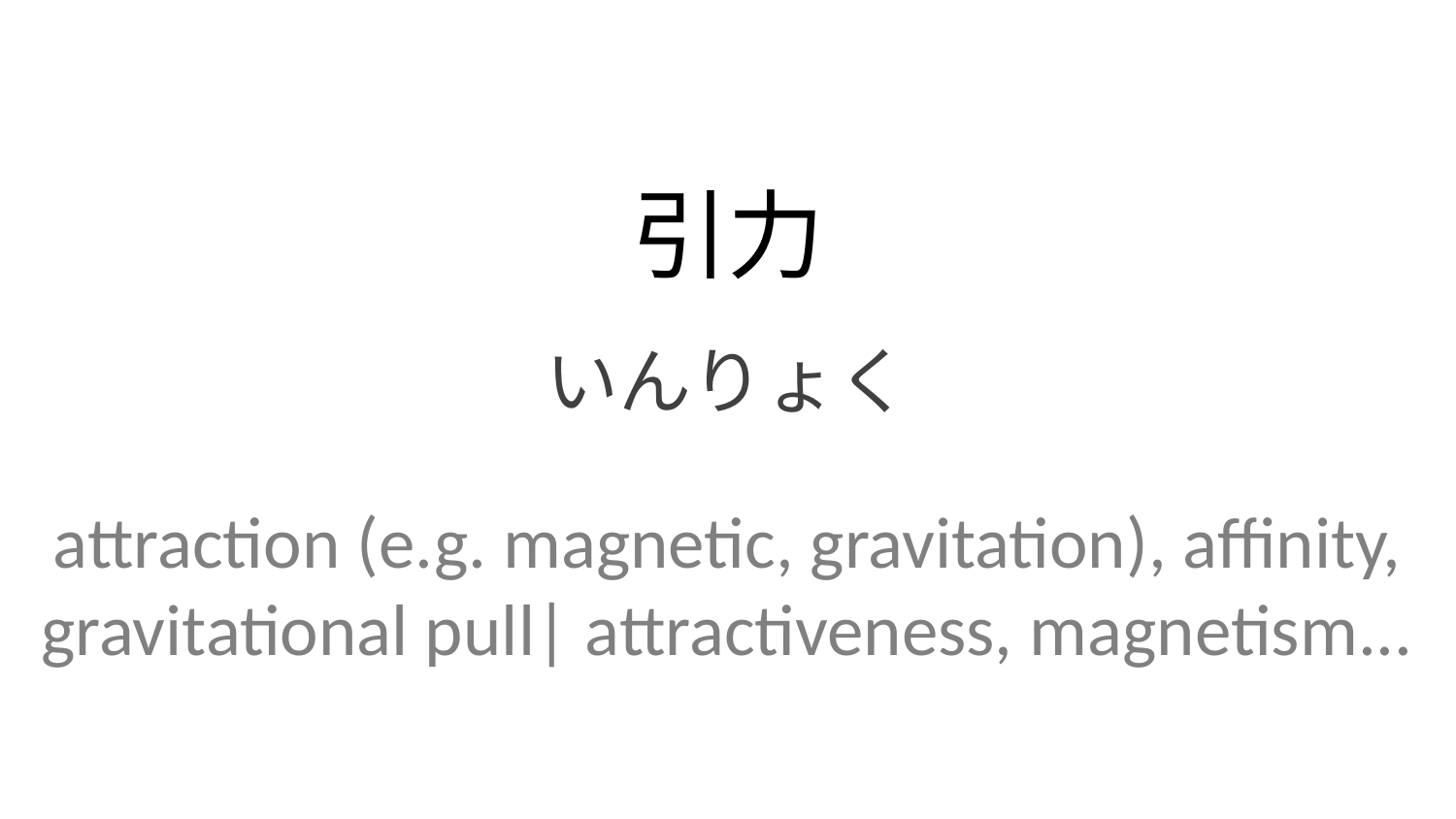

引力

いんりょく
attraction (e.g. magnetic, gravitation), affinity, gravitational pull| attractiveness, magnetism...